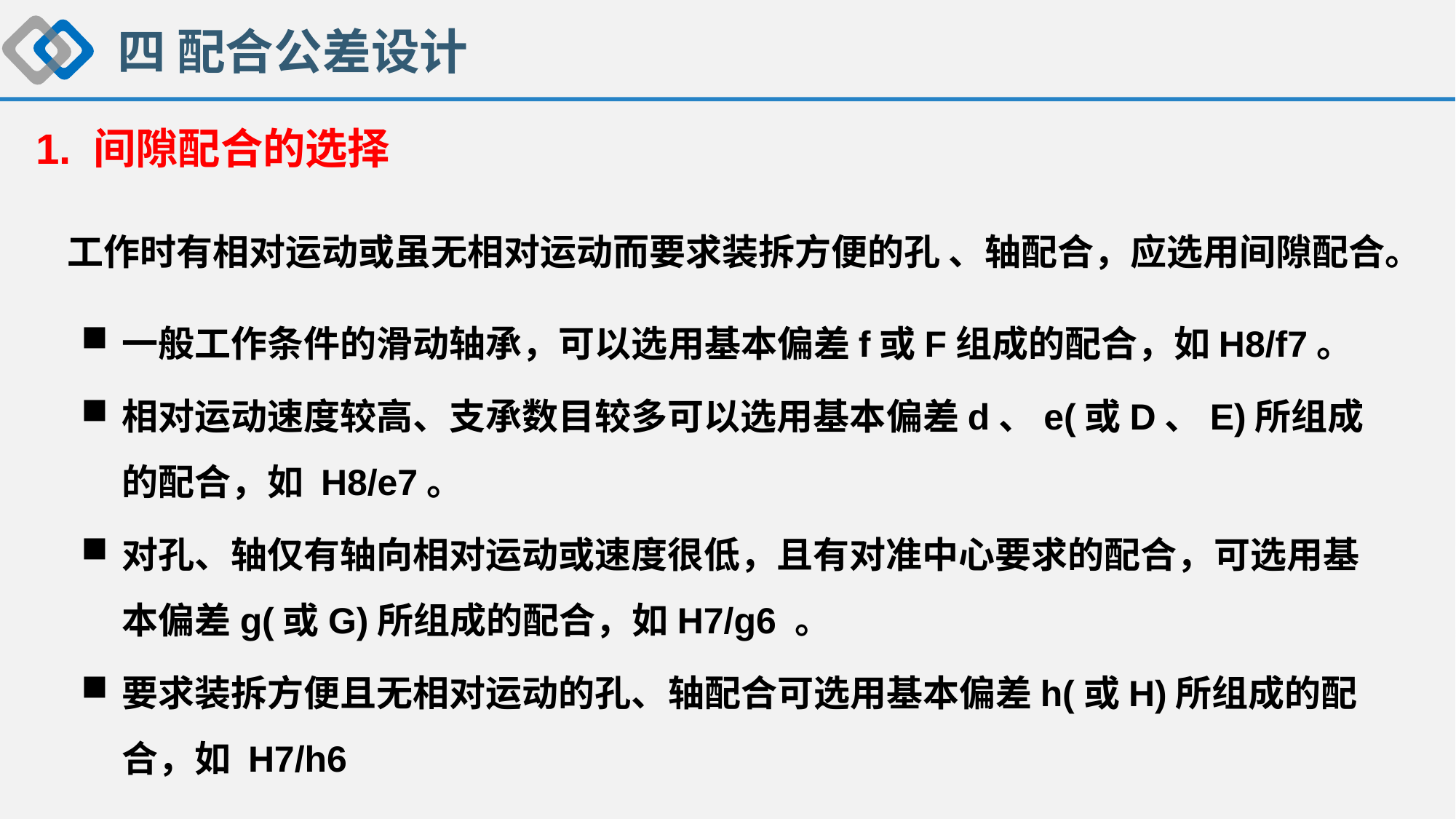

四 配合公差设计
1. 间隙配合的选择
       工作时有相对运动或虽无相对运动而要求装拆方便的孔 、轴配合，应选用间隙配合。
一般工作条件的滑动轴承，可以选用基本偏差f或F组成的配合，如H8/f7。
相对运动速度较高、支承数目较多可以选用基本偏差d、e(或D、E)所组成的配合，如 H8/e7。
对孔、轴仅有轴向相对运动或速度很低，且有对准中心要求的配合，可选用基本偏差g(或G)所组成的配合，如H7/g6 。
要求装拆方便且无相对运动的孔、轴配合可选用基本偏差h(或H)所组成的配合，如 H7/h6